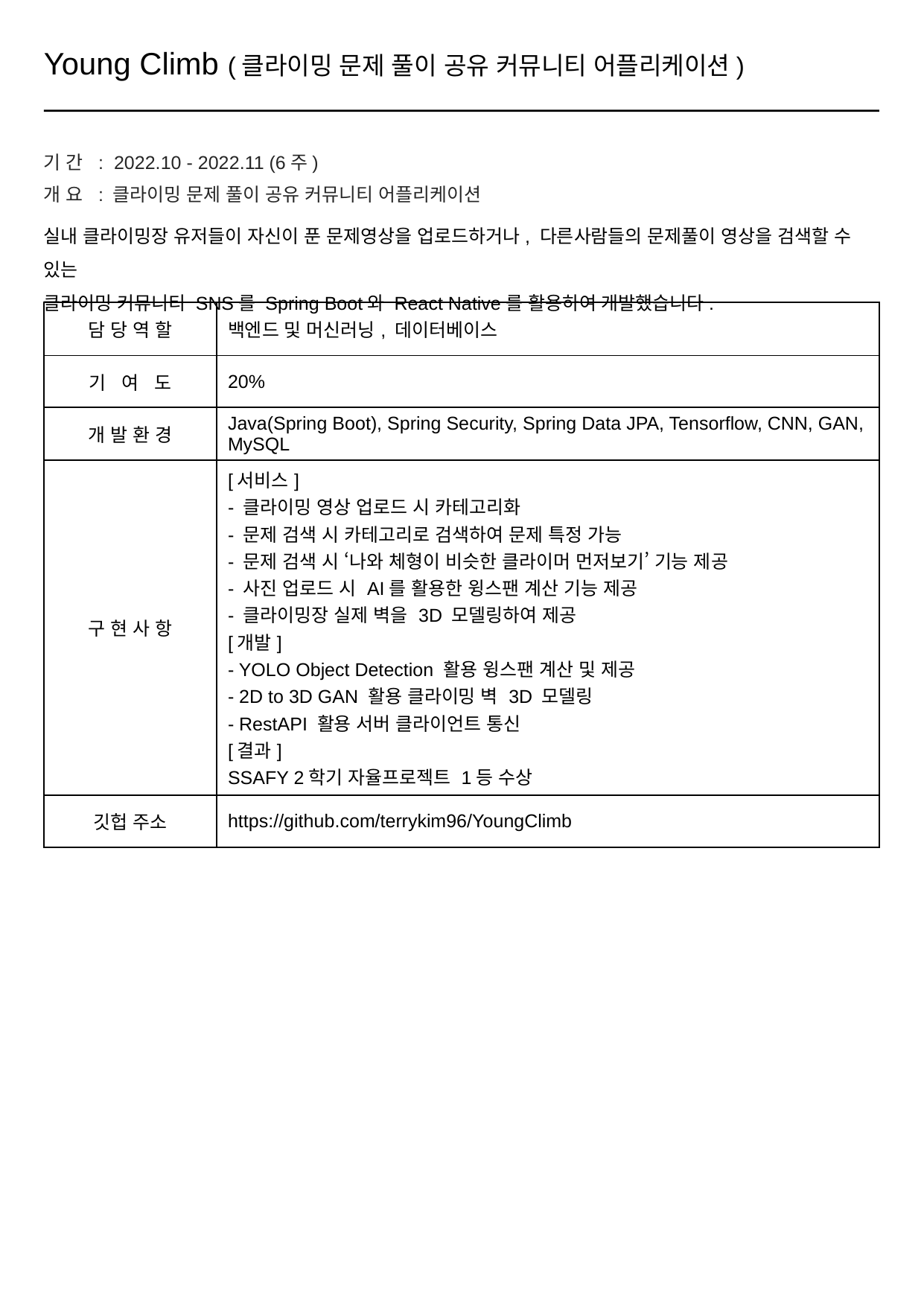

Young Climb (클라이밍 문제 풀이 공유 커뮤니티 어플리케이션)

기 간  :  2022.10 - 2022.11 (6주)
개 요  : 클라이밍 문제 풀이 공유 커뮤니티 어플리케이션
실내 클라이밍장 유저들이 자신이 푼 문제영상을 업로드하거나, 다른사람들의 문제풀이 영상을 검색할 수 있는
클라이밍 커뮤니티 SNS를 Spring Boot와 React Native를 활용하여 개발했습니다.
| 담 당 역 할 | 백엔드 및 머신러닝, 데이터베이스 |
| --- | --- |
| 기 여 도 | 20% |
| 개 발 환 경 | Java(Spring Boot), Spring Security, Spring Data JPA, Tensorflow, CNN, GAN, MySQL |
| 구 현 사 항 | [서비스] - 클라이밍 영상 업로드 시 카테고리화 - 문제 검색 시 카테고리로 검색하여 문제 특정 가능 - 문제 검색 시 ‘나와 체형이 비슷한 클라이머 먼저보기’ 기능 제공 - 사진 업로드 시 AI를 활용한 윙스팬 계산 기능 제공 - 클라이밍장 실제 벽을 3D 모델링하여 제공 [개발] - YOLO Object Detection 활용 윙스팬 계산 및 제공 - 2D to 3D GAN 활용 클라이밍 벽 3D 모델링 - RestAPI 활용 서버 클라이언트 통신 [결과] SSAFY 2학기 자율프로젝트 1등 수상 |
| 깃헙 주소 | https://github.com/terrykim96/YoungClimb |